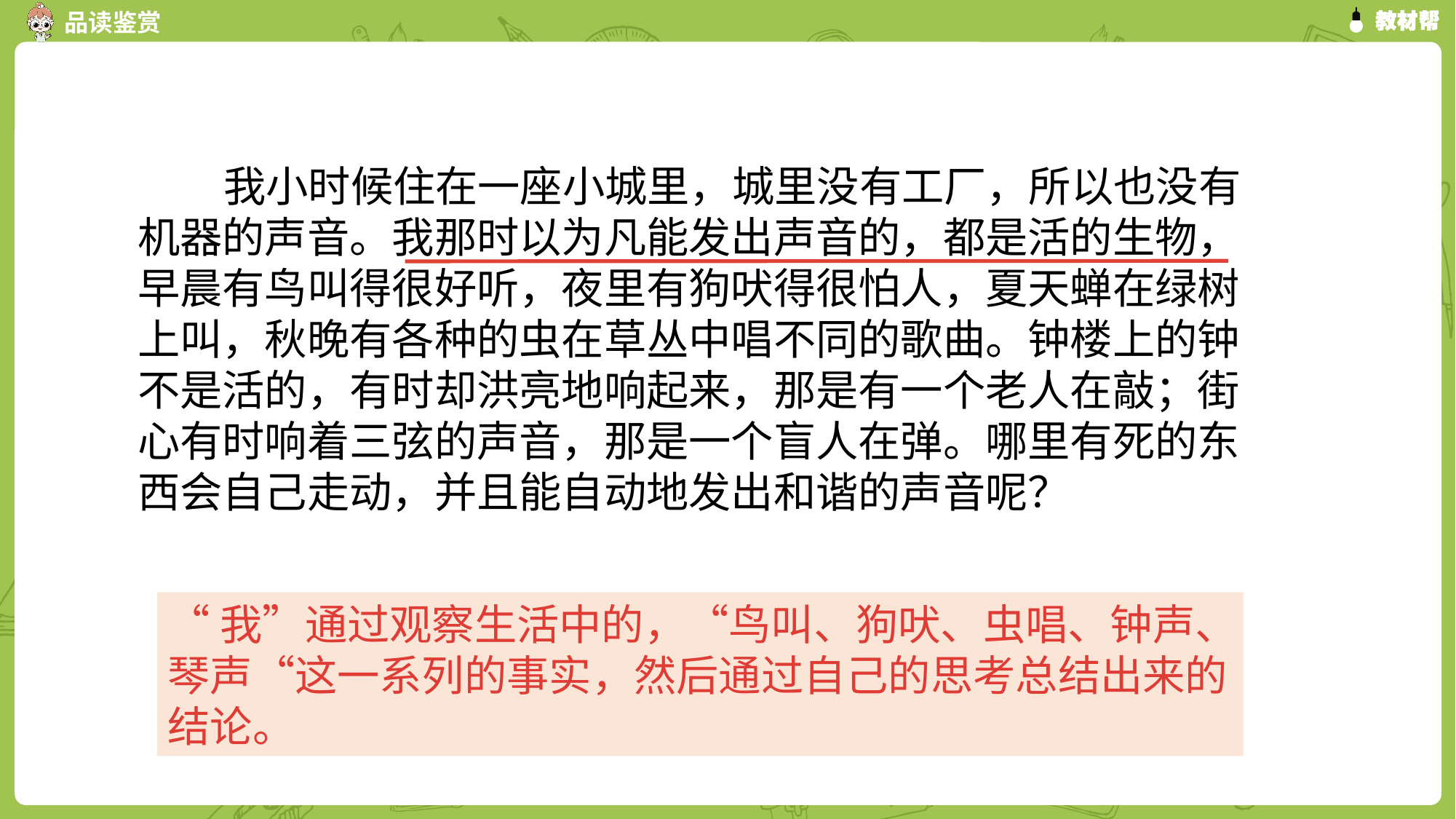

我小时候住在一座小城里，城里没有工厂，所以也没有机器的声音。我那时以为凡能发出声音的，都是活的生物，早晨有鸟叫得很好听，夜里有狗吠得很怕人，夏天蝉在绿树上叫，秋晚有各种的虫在草丛中唱不同的歌曲。钟楼上的钟不是活的，有时却洪亮地响起来，那是有一个老人在敲；街心有时响着三弦的声音，那是一个盲人在弹。哪里有死的东西会自己走动，并且能自动地发出和谐的声音呢？
“我”通过观察生活中的，“鸟叫、狗吠、虫唱、钟声、琴声“这一系列的事实，然后通过自己的思考总结出来的结论。